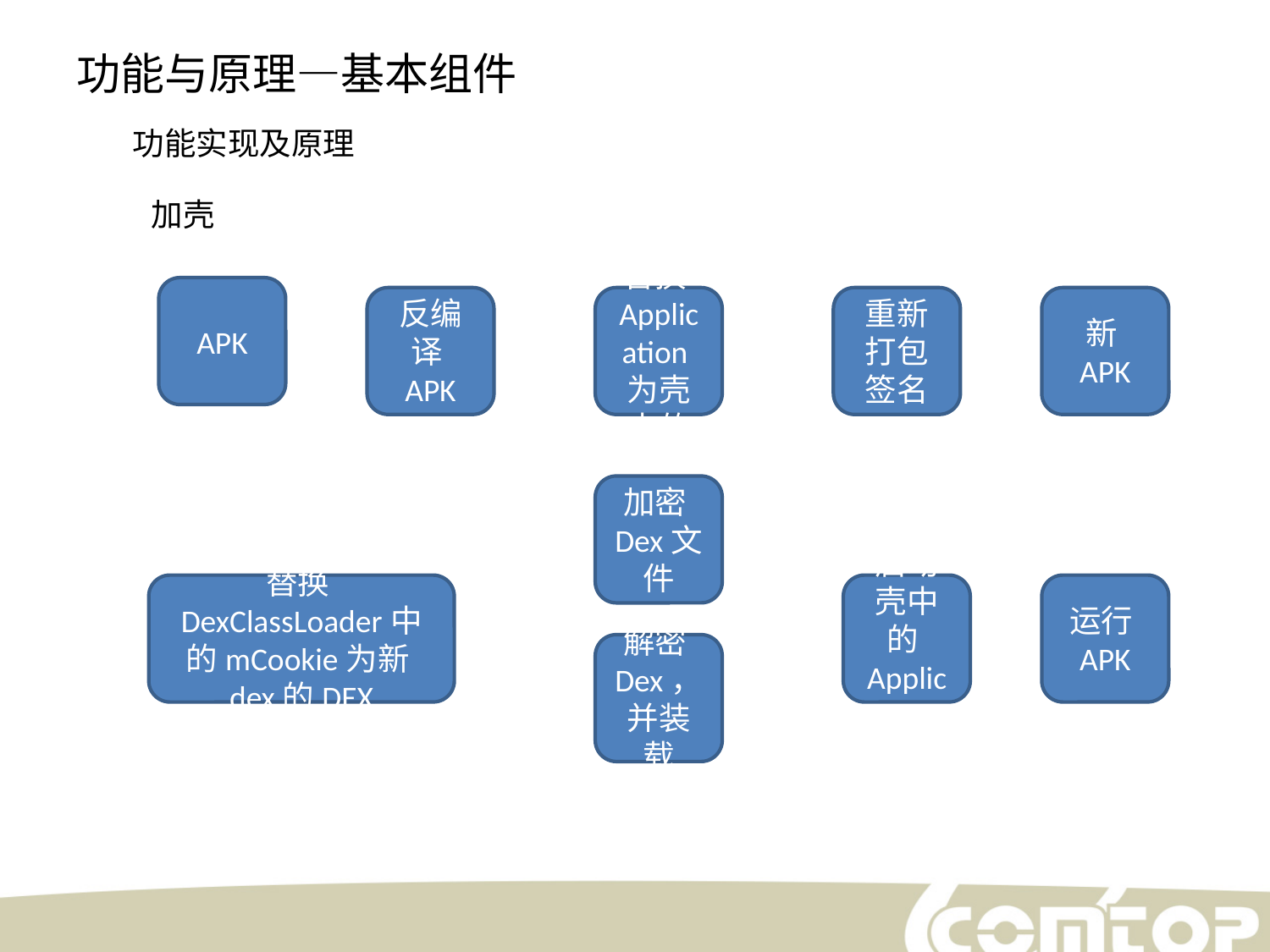

功能与原理—基本组件
功能实现及原理
加壳

APK
反编译APK
替换Application为壳中的
重新打包签名
新APK
加密Dex文件
替换DexClassLoader中的mCookie为新dex的DEX
启动壳中的Application
运行APK
解密Dex，并装载